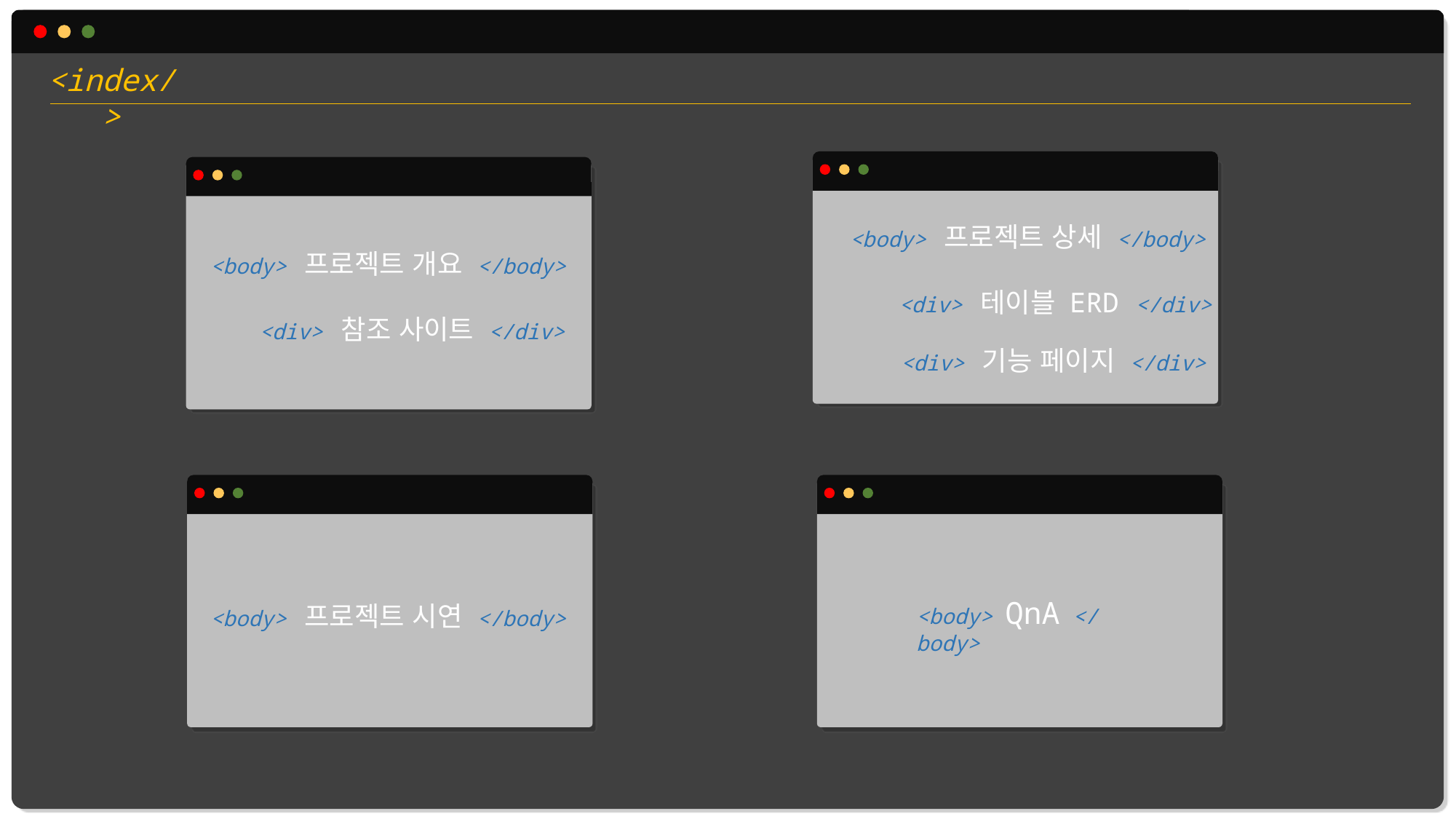

<index/>

<body> 프로젝트 상세 </body>

   <div> 테이블 ERD </div>

    <div> 기능 페이지 </div>

<body> 프로젝트 개요 </body>

   <div> 참조 사이트 </div>

<body> QnA </body>
<body> 프로젝트 시연 </body>